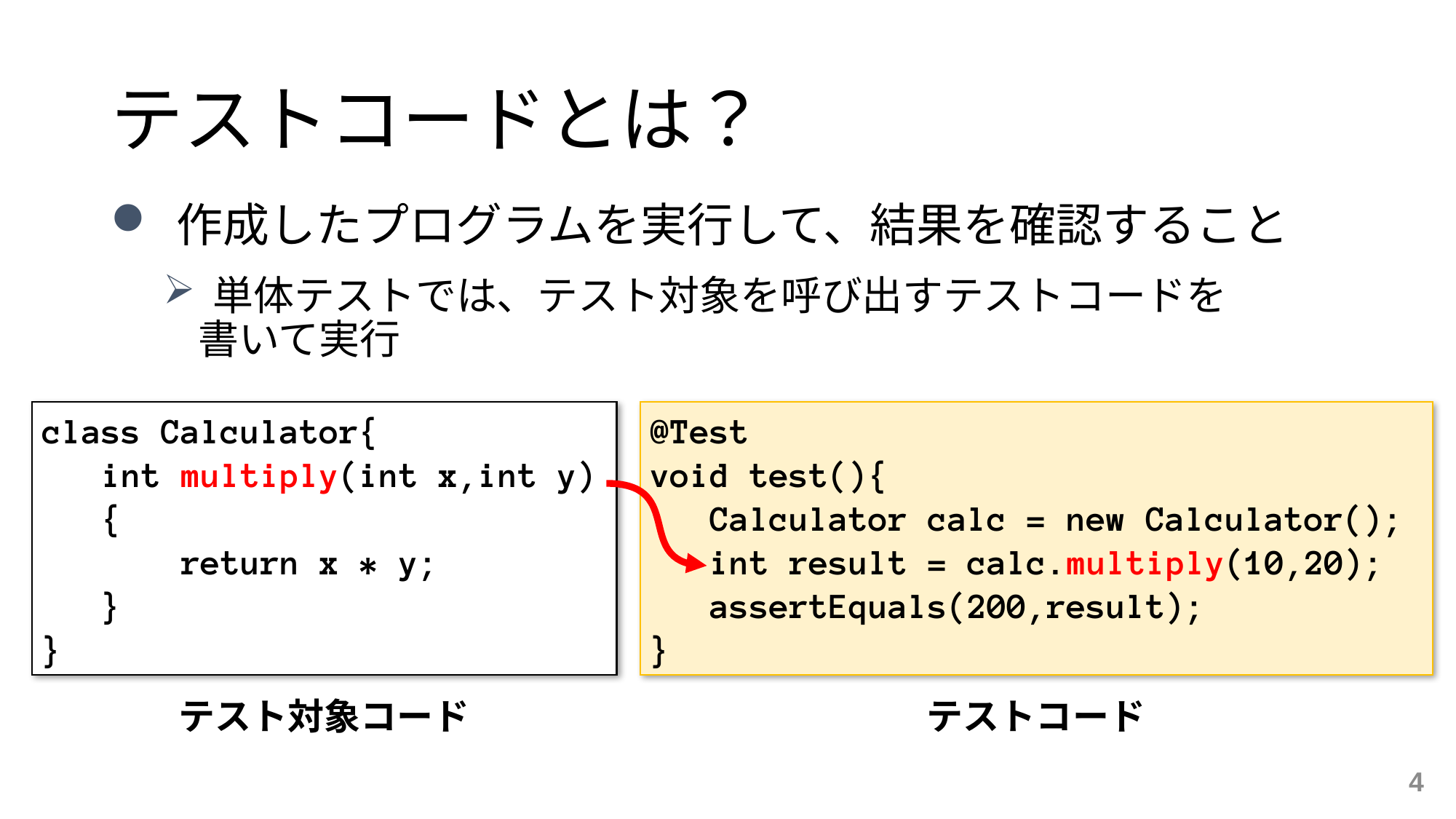

# テストコードとは？
 作成したプログラムを実行して、結果を確認すること

 単体テストでは、テスト対象を呼び出すテストコードを
 書いて実行
class Calculator{
   int multiply(int x,int y)
   {
       return x * y;
   }
}
@Test
void test(){
   Calculator calc = new Calculator();
   int result = calc.multiply(10,20);
   assertEquals(200,result);
}
テストコード
テスト対象コード
4